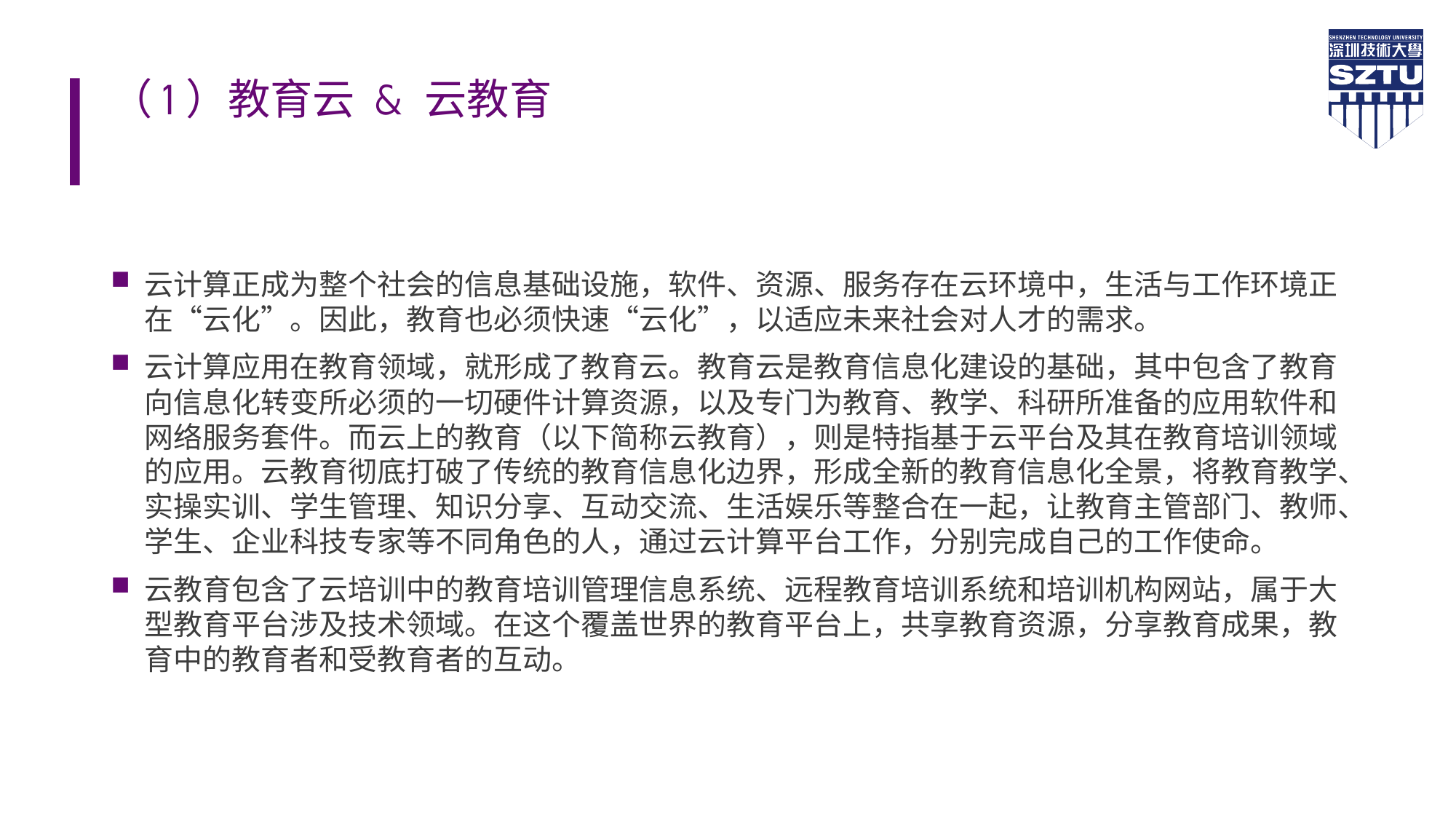

# （1）教育云 & 云教育
云计算正成为整个社会的信息基础设施，软件、资源、服务存在云环境中，生活与工作环境正在“云化”。因此，教育也必须快速“云化”，以适应未来社会对人才的需求。
云计算应用在教育领域，就形成了教育云。教育云是教育信息化建设的基础，其中包含了教育向信息化转变所必须的一切硬件计算资源，以及专门为教育、教学、科研所准备的应用软件和网络服务套件。而云上的教育（以下简称云教育），则是特指基于云平台及其在教育培训领域的应用。云教育彻底打破了传统的教育信息化边界，形成全新的教育信息化全景，将教育教学、实操实训、学生管理、知识分享、互动交流、生活娱乐等整合在一起，让教育主管部门、教师、学生、企业科技专家等不同角色的人，通过云计算平台工作，分别完成自己的工作使命。
云教育包含了云培训中的教育培训管理信息系统、远程教育培训系统和培训机构网站，属于大型教育平台涉及技术领域。在这个覆盖世界的教育平台上，共享教育资源，分享教育成果，教育中的教育者和受教育者的互动。